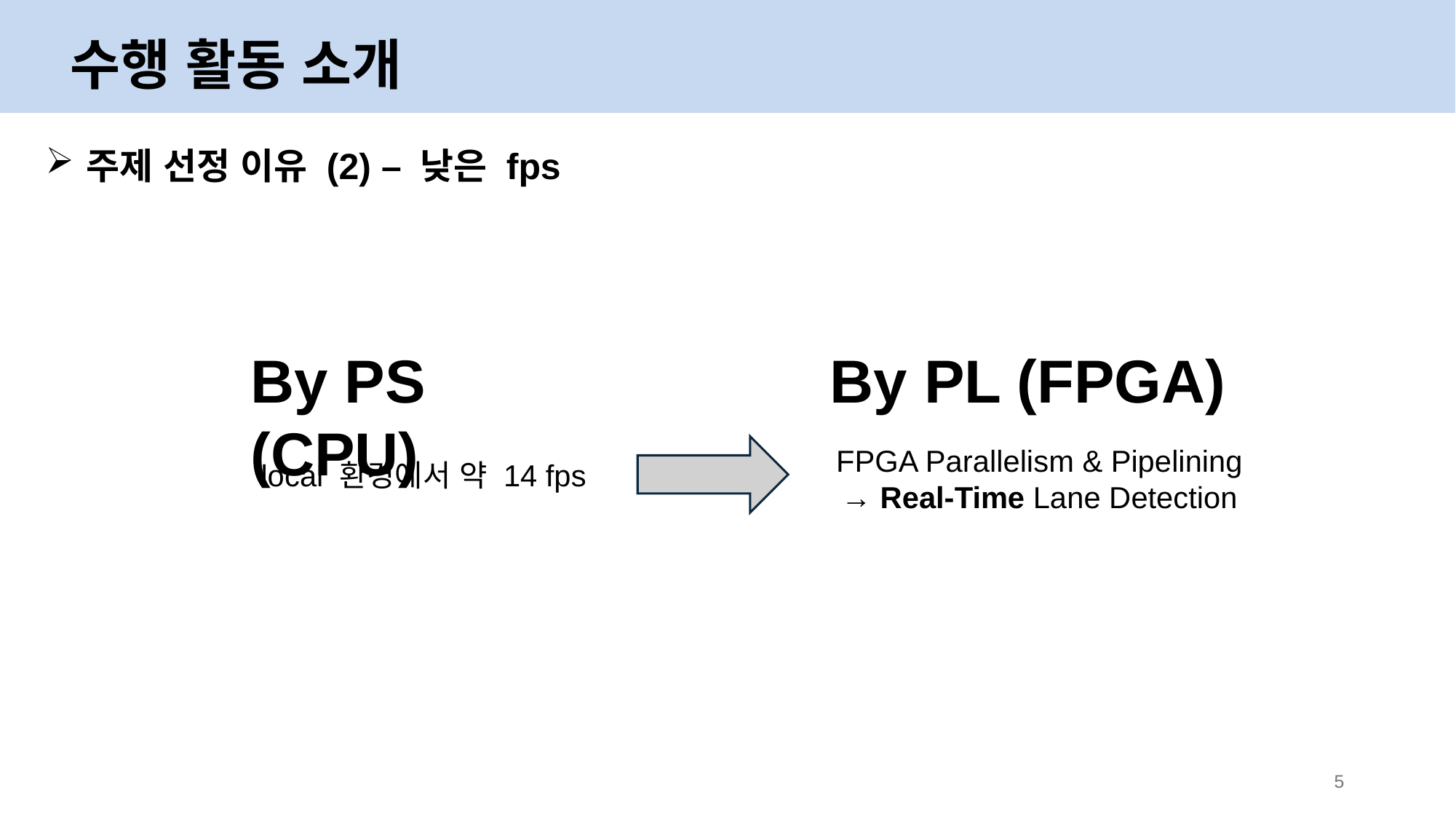

수행 활동 소개
주제 선정 이유 (2) – 낮은 fps
By PS (CPU)
By PL (FPGA)

FPGA Parallelism & Pipelining
→ Real-Time Lane Detection
local 환경에서 약 14 fps
5